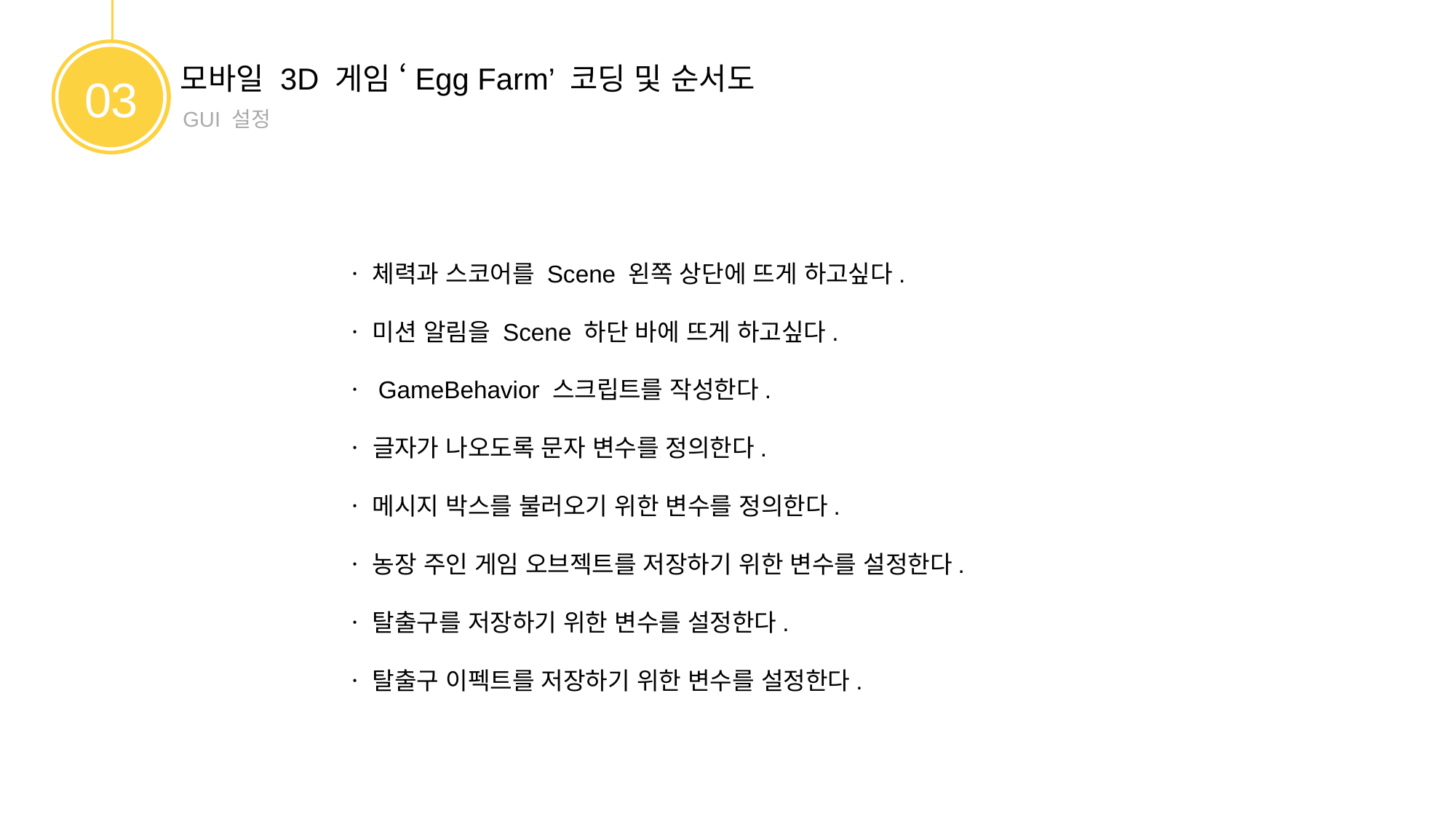

모바일 3D 게임 ‘Egg Farm’ 코딩 및 순서도
03
GUI 설정
ㆍ 체력과 스코어를 Scene 왼쪽 상단에 뜨게 하고싶다.
ㆍ 미션 알림을 Scene 하단 바에 뜨게 하고싶다.
ㆍ GameBehavior 스크립트를 작성한다.
ㆍ 글자가 나오도록 문자 변수를 정의한다.
ㆍ 메시지 박스를 불러오기 위한 변수를 정의한다.
ㆍ 농장 주인 게임 오브젝트를 저장하기 위한 변수를 설정한다.
ㆍ 탈출구를 저장하기 위한 변수를 설정한다.
ㆍ 탈출구 이펙트를 저장하기 위한 변수를 설정한다.